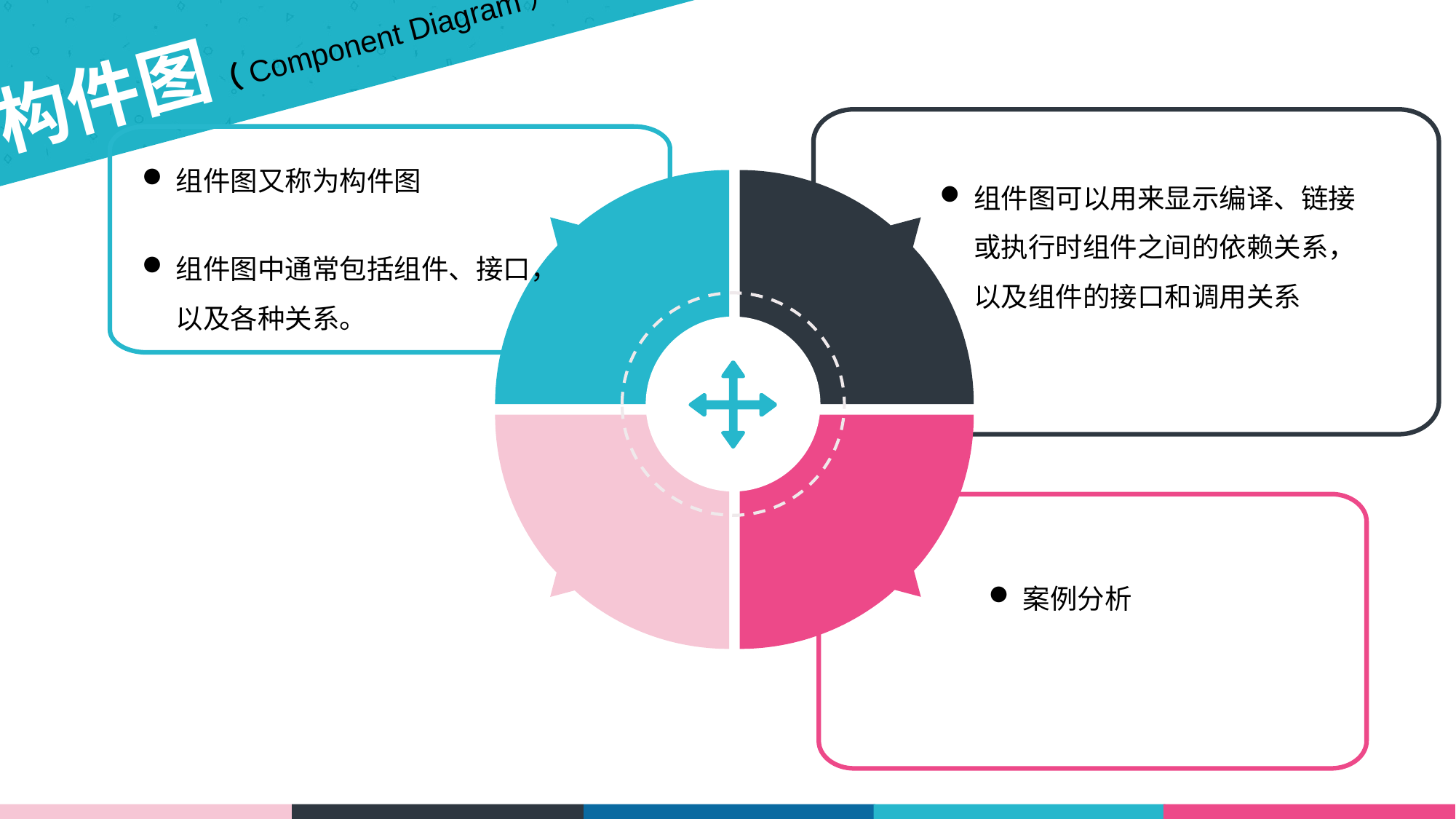

构件图（Component Diagram）

组件图又称为构件图
组件图可以用来显示编译、链接或执行时组件之间的依赖关系，以及组件的接口和调用关系

组件图中通常包括组件、接口，以及各种关系。

案例分析